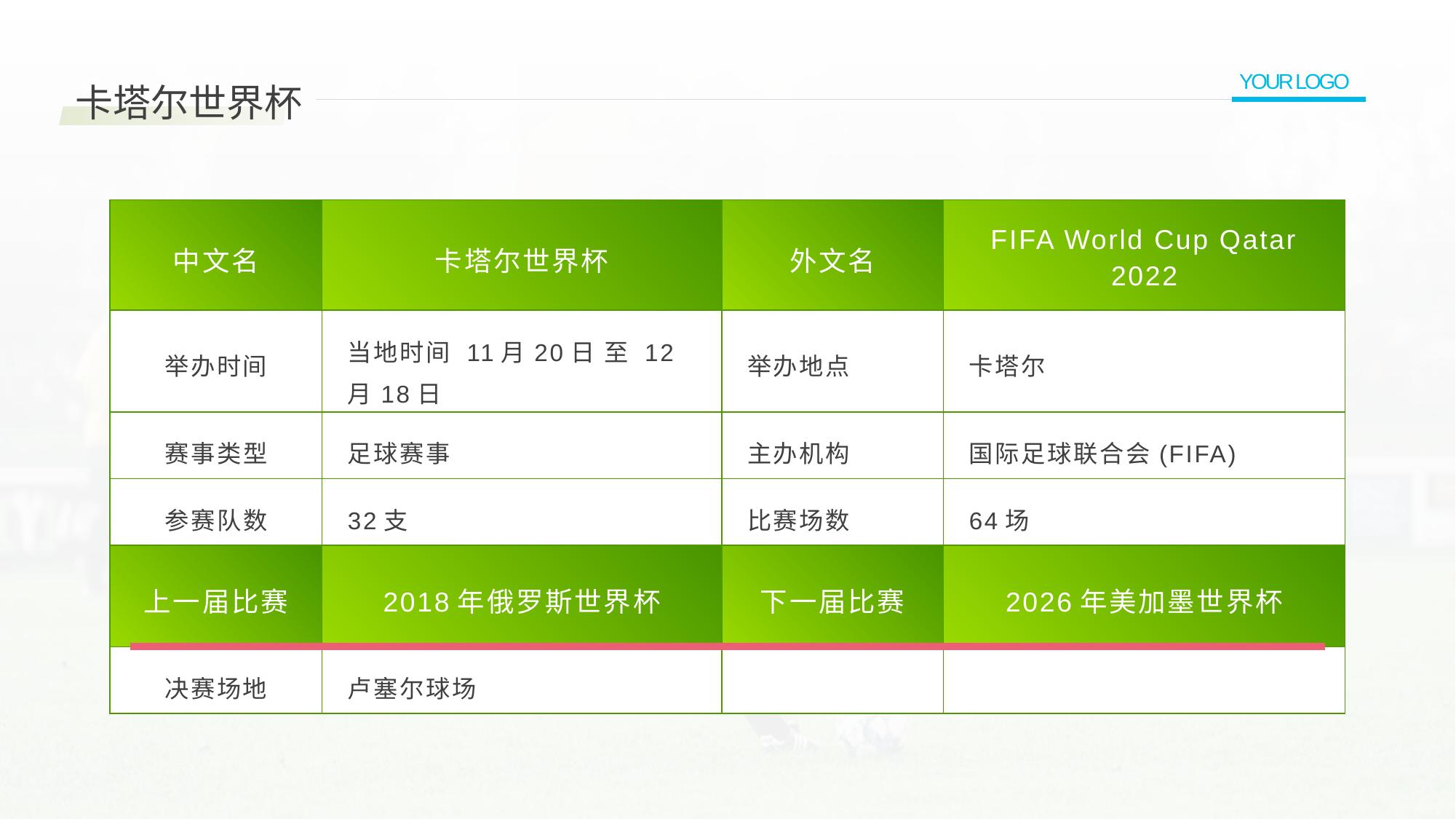

02
YOUR LOGO
卡塔尔世界杯

| 中文名 | 卡塔尔世界杯 | 外文名 | FIFA World Cup Qatar 2022 |
| --- | --- | --- | --- |
| 举办时间 | 当地时间 11月20日 至 12月18日 | 举办地点 | 卡塔尔 |
| 赛事类型 | 足球赛事 | 主办机构 | 国际足球联合会(FIFA) |
| 参赛队数 | 32支 | 比赛场数 | 64场 |
| 上一届比赛 | 2018年俄罗斯世界杯 | 下一届比赛 | 2026年美加墨世界杯 |
| 决赛场地 | 卢塞尔球场 |  |  |